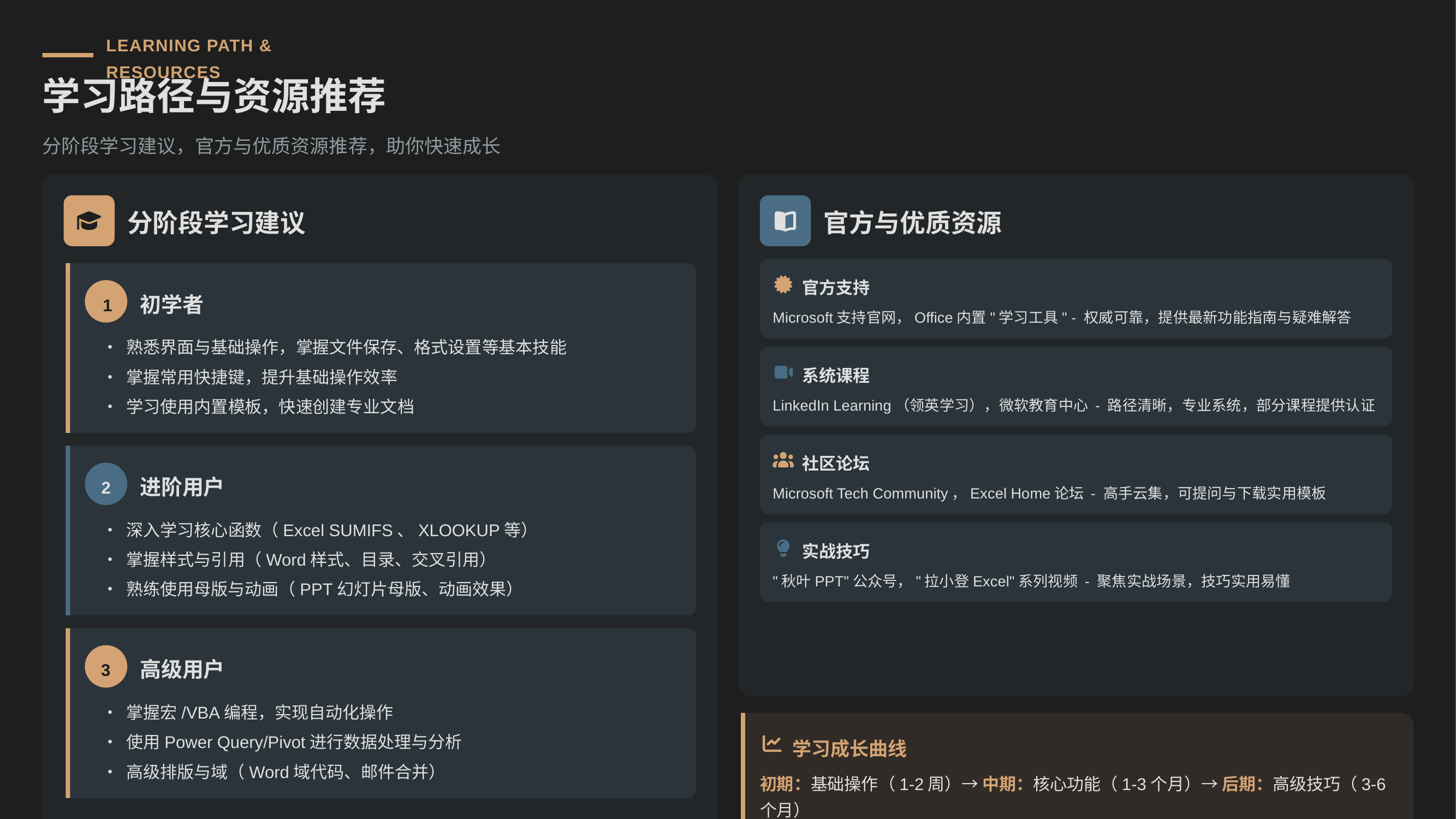

LEARNING PATH & RESOURCES

学习路径与资源推荐
分阶段学习建议，官方与优质资源推荐，助你快速成长

分阶段学习建议
官方与优质资源

官方支持

初学者
1
Microsoft支持官网，Office内置"学习工具" - 权威可靠，提供最新功能指南与疑难解答
• 熟悉界面与基础操作，掌握文件保存、格式设置等基本技能

系统课程
• 掌握常用快捷键，提升基础操作效率

LinkedIn Learning（领英学习），微软教育中心 - 路径清晰，专业系统，部分课程提供认证
• 学习使用内置模板，快速创建专业文档

社区论坛

进阶用户
2
Microsoft Tech Community，Excel Home论坛 - 高手云集，可提问与下载实用模板
• 深入学习核心函数（Excel SUMIFS、XLOOKUP等）

实战技巧

• 掌握样式与引用（Word样式、目录、交叉引用）
"秋叶PPT"公众号，"拉小登Excel"系列视频 - 聚焦实战场景，技巧实用易懂
• 熟练使用母版与动画（PPT幻灯片母版、动画效果）

高级用户
3
• 掌握宏/VBA编程，实现自动化操作

• 使用Power Query/Pivot进行数据处理与分析
学习成长曲线

• 高级排版与域（Word域代码、邮件合并）
初期：基础操作（1-2周）→ 中期：核心功能（1-3个月）→ 后期：高级技巧（3-6个月）